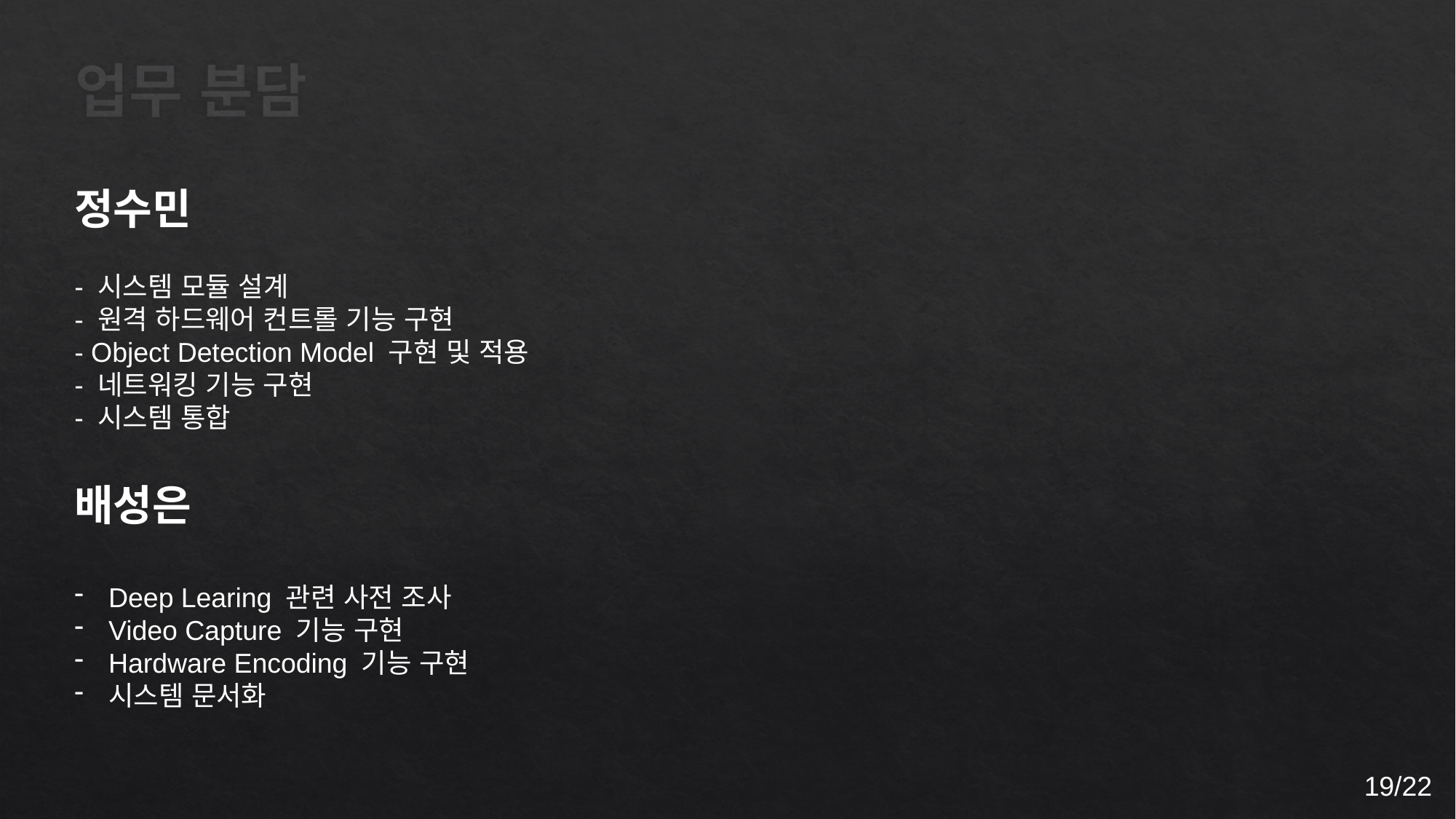

# 업무 분담
정수민

- 시스템 모듈 설계
- 원격 하드웨어 컨트롤 기능 구현
- Object Detection Model 구현 및 적용
- 네트워킹 기능 구현
- 시스템 통합
배성은

Deep Learing 관련 사전 조사
Video Capture 기능 구현
Hardware Encoding 기능 구현
시스템 문서화

19/22